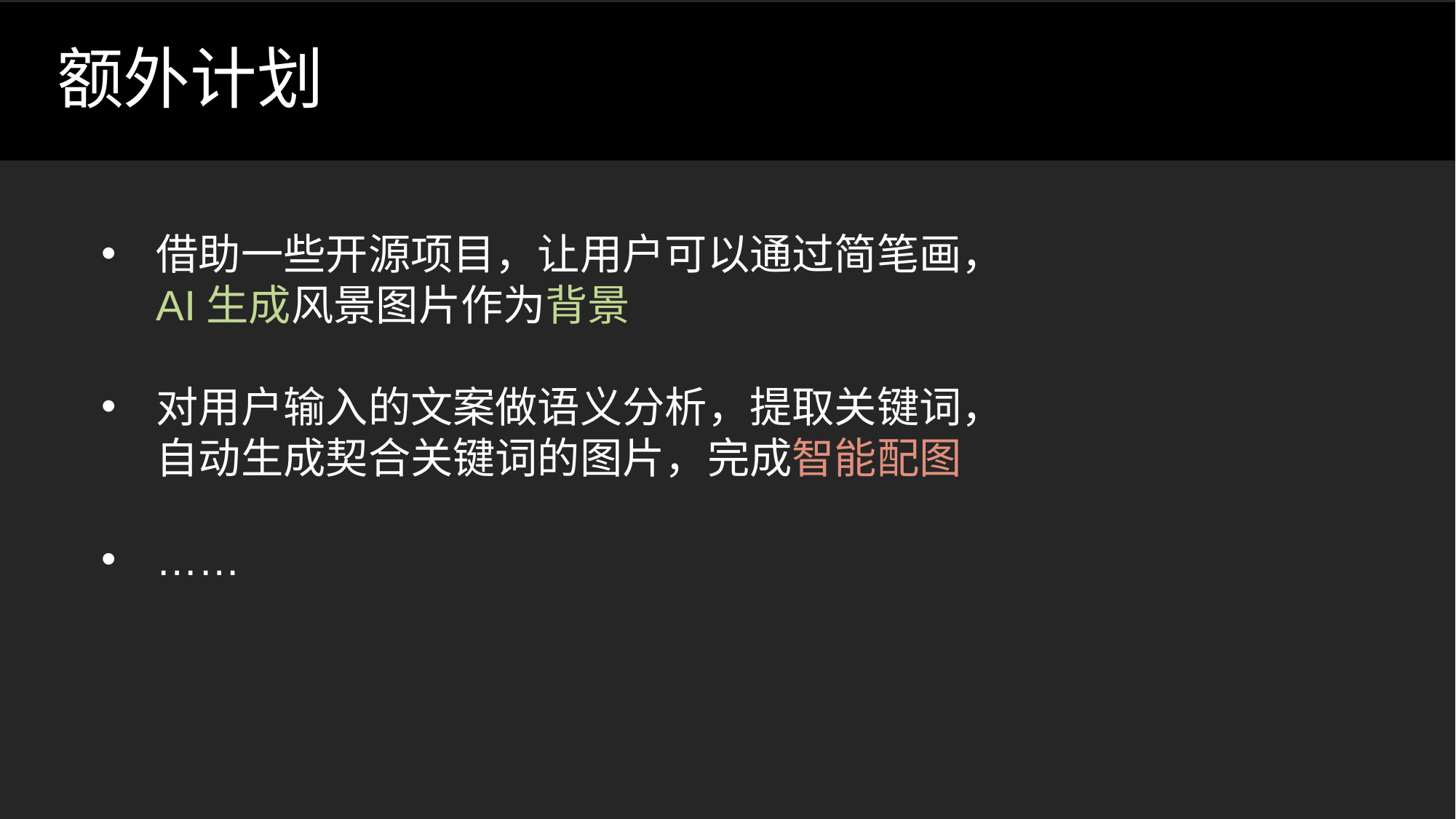

# 额外计划
借助一些开源项目，让用户可以通过简笔画，
AI生成风景图片作为背景

对用户输入的文案做语义分析，提取关键词，
自动生成契合关键词的图片，完成智能配图

……